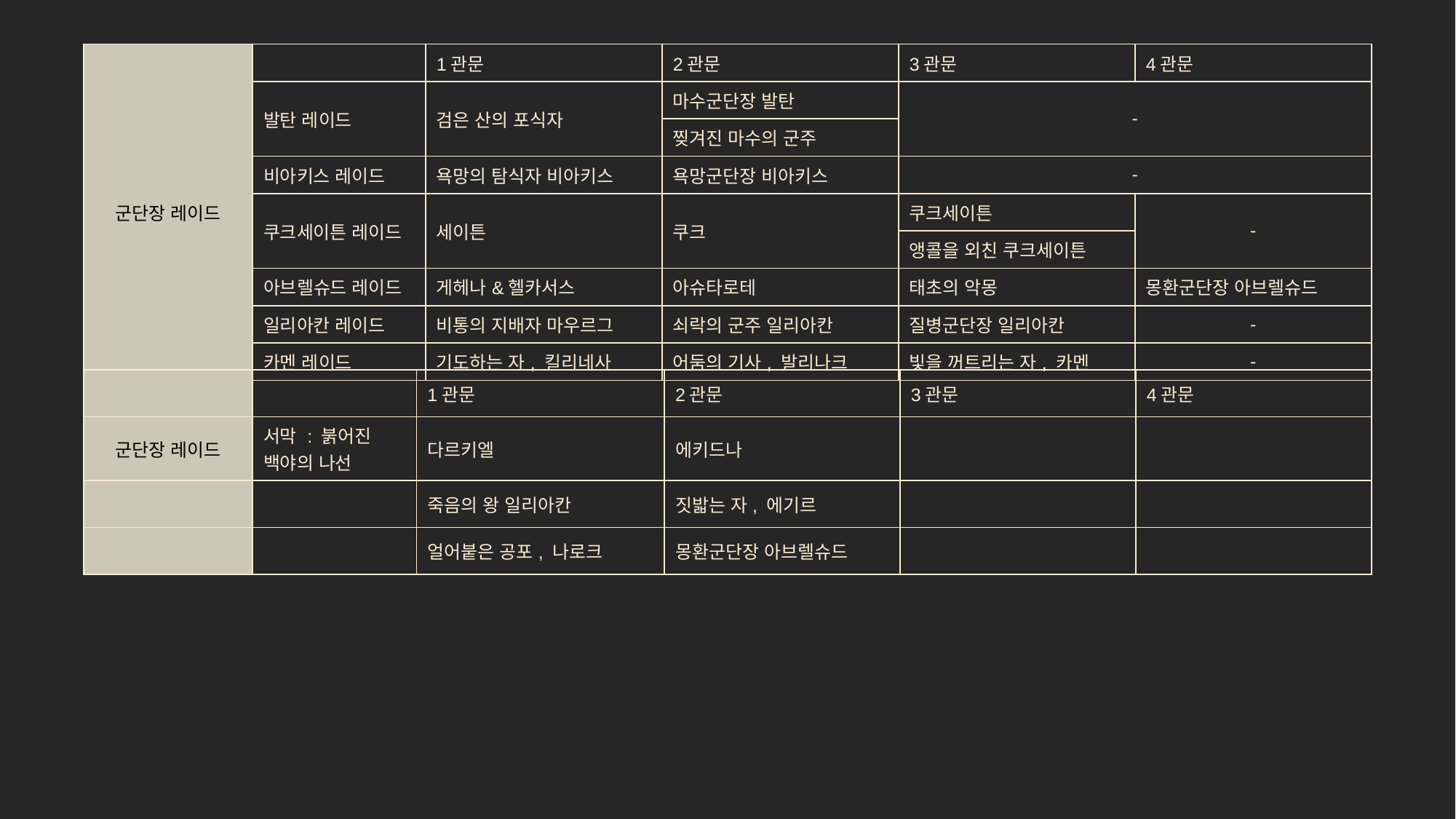

| 군단장 레이드 |  | 1관문 | 2관문 | 3관문 | 4관문 |
| --- | --- | --- | --- | --- | --- |
|  | 발탄 레이드 | 검은 산의 포식자 | 마수군단장 발탄 | - |  |
|  |  |  | 찢겨진 마수의 군주 |  |  |
|  | 비아키스 레이드 | 욕망의 탐식자 비아키스 | 욕망군단장 비아키스 | - |  |
|  | 쿠크세이튼 레이드 | 세이튼 | 쿠크 | 쿠크세이튼 | - |
|  |  |  |  | 앵콜을 외친 쿠크세이튼 |  |
|  | 아브렐슈드 레이드 | 게헤나&헬카서스 | 아슈타로테 | 태초의 악몽 | 몽환군단장 아브렐슈드 |
|  | 일리아칸 레이드 | 비통의 지배자 마우르그 | 쇠락의 군주 일리아칸 | 질병군단장 일리아칸 | - |
|  | 카멘 레이드 | 기도하는 자, 킬리네사 | 어둠의 기사, 발리나크 | 빛을 꺼트리는 자, 카멘 | - |
|  |  | 1관문 | 2관문 | 3관문 | 4관문 |
| --- | --- | --- | --- | --- | --- |
| 군단장 레이드 | 서막 : 붉어진 백야의 나선 | 다르키엘 | 에키드나 |  |  |
|  |  | 죽음의 왕 일리아칸 | 짓밟는 자, 에기르 |  |  |
|  |  | 얼어붙은 공포, 나로크 | 몽환군단장 아브렐슈드 |  |  |